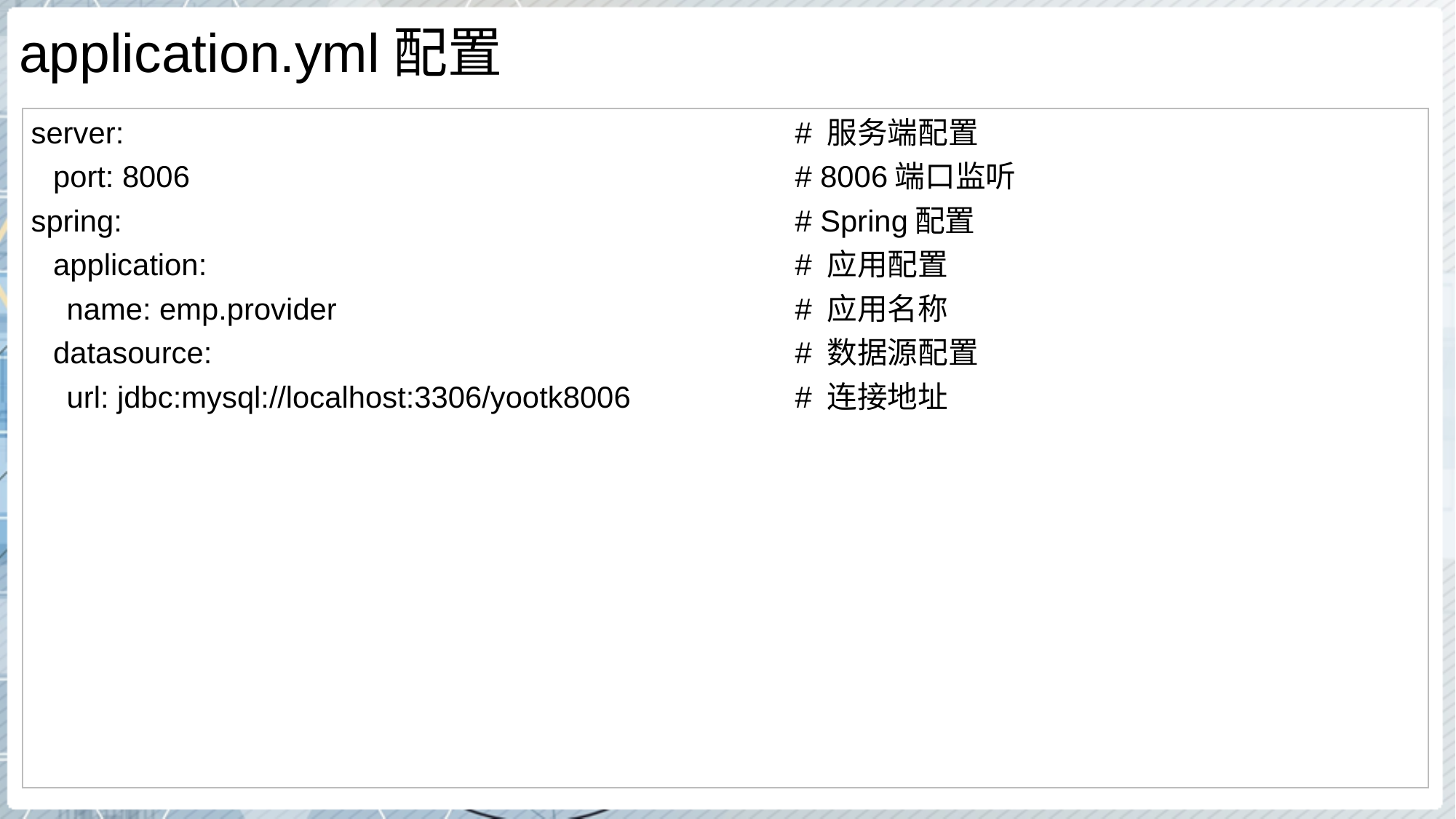

# application.yml配置
| server: # 服务端配置 port: 8006 # 8006端口监听 spring: # Spring配置 application: # 应用配置 name: emp.provider # 应用名称 datasource: # 数据源配置 url: jdbc:mysql://localhost:3306/yootk8006 # 连接地址 |
| --- |